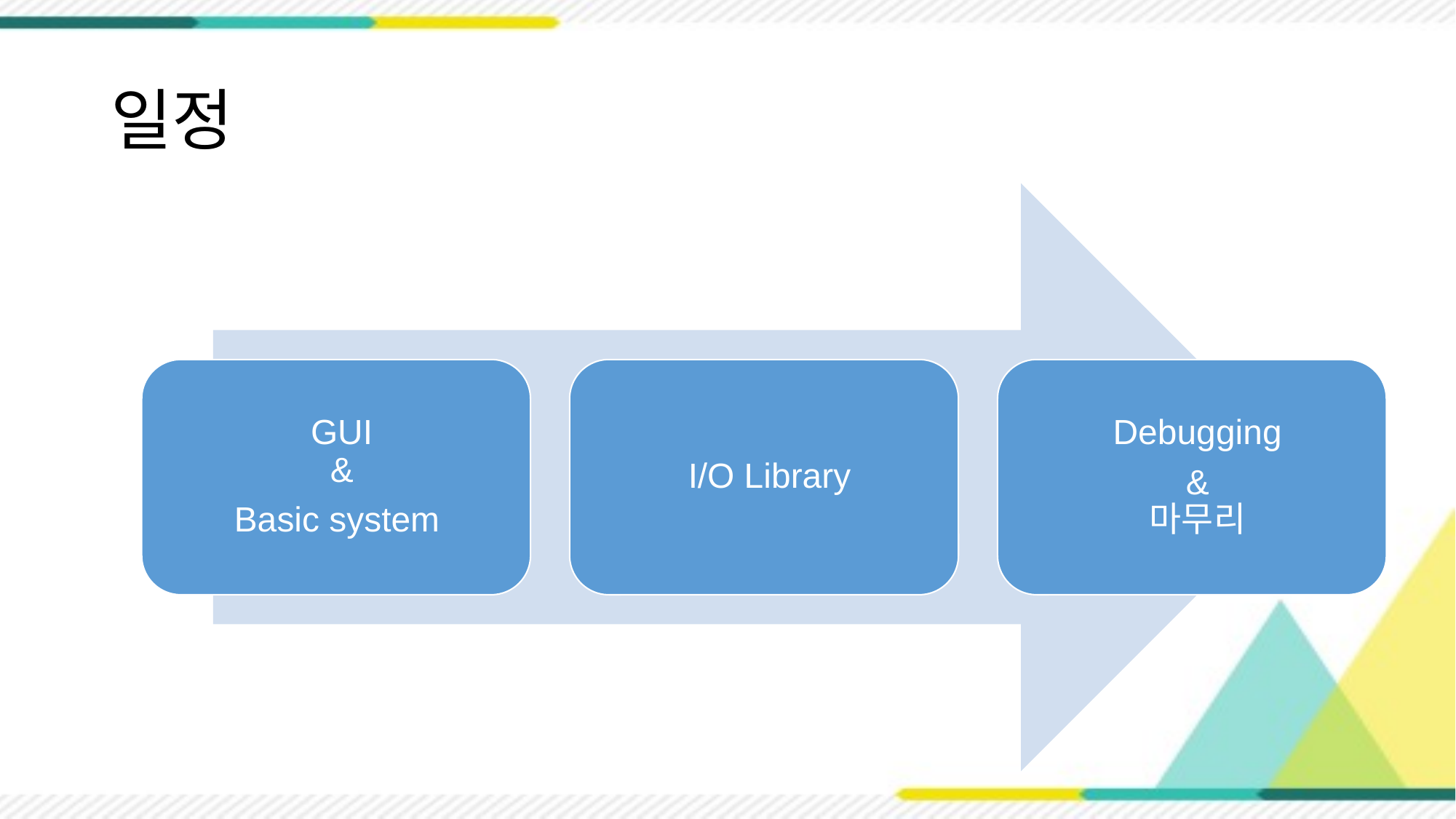

# 일정
GUI
&
Basic system
I/O Library
Debugging
&
마무리